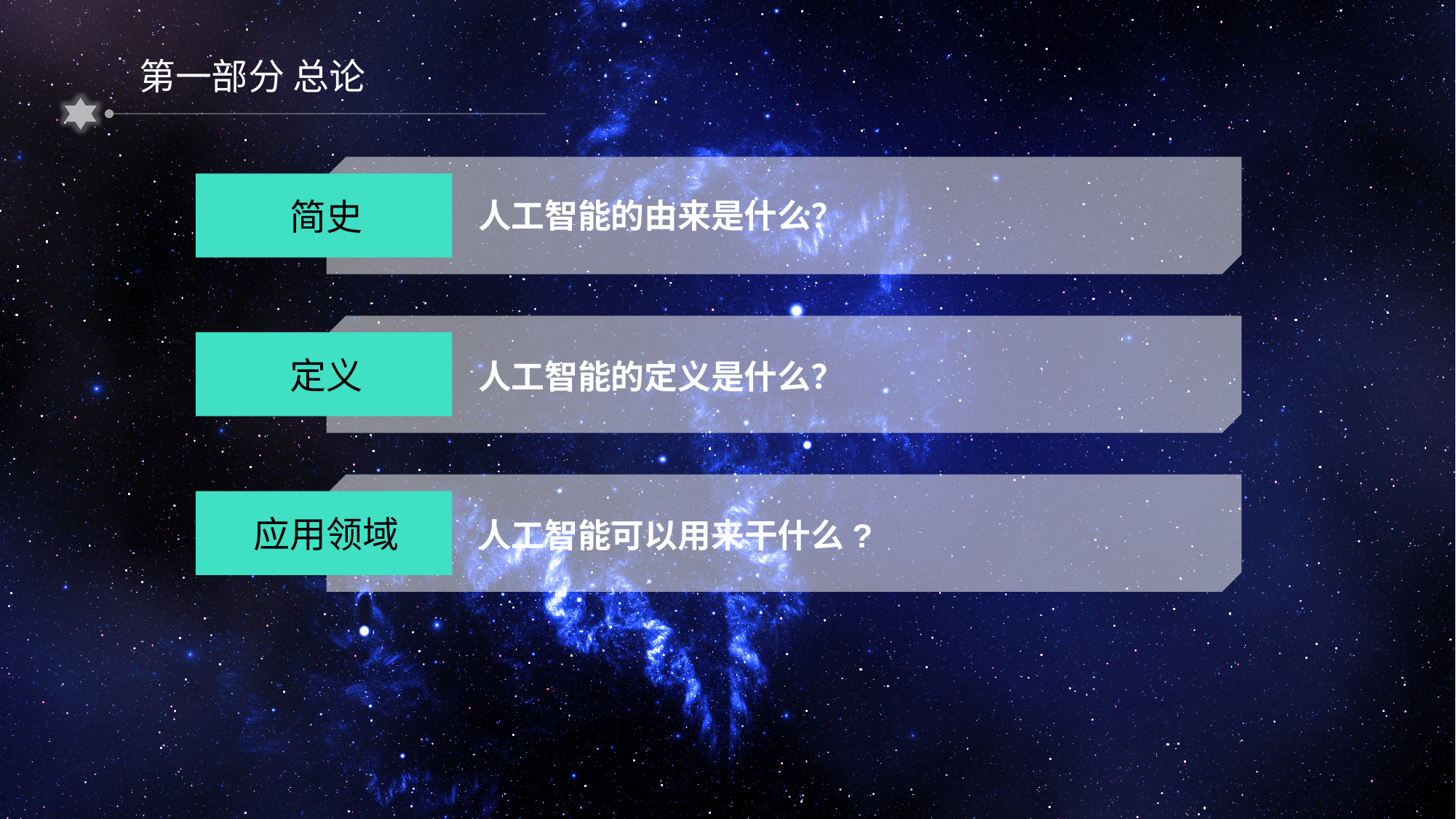

第一部分 总论

人工智能的由来是什么？
简史

人工智能的定义是什么？
定义

人工智能可以用来干什么?
应用领域